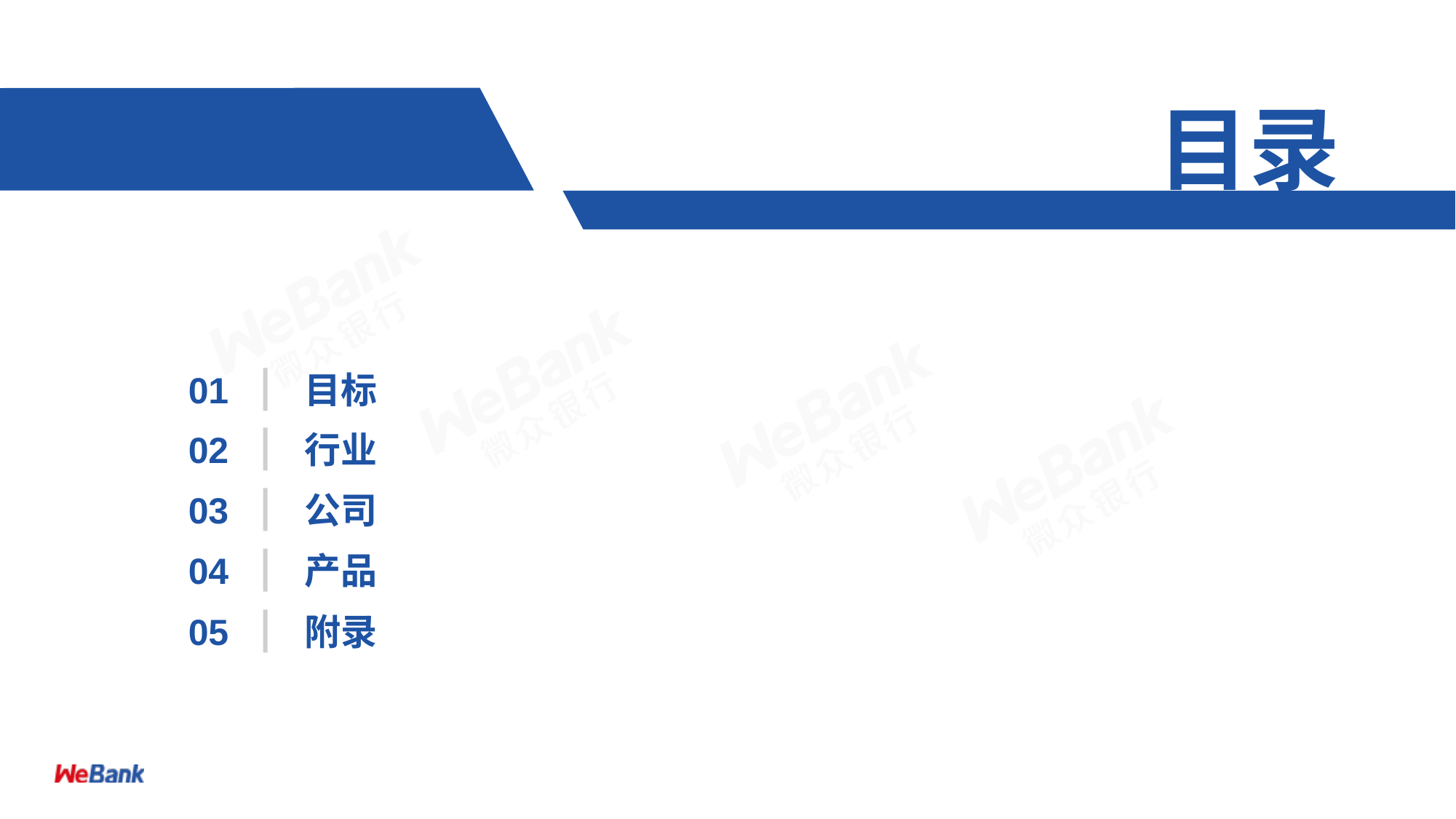

目录

01
目标

02
行业

03
公司

04
产品

05
附录

2